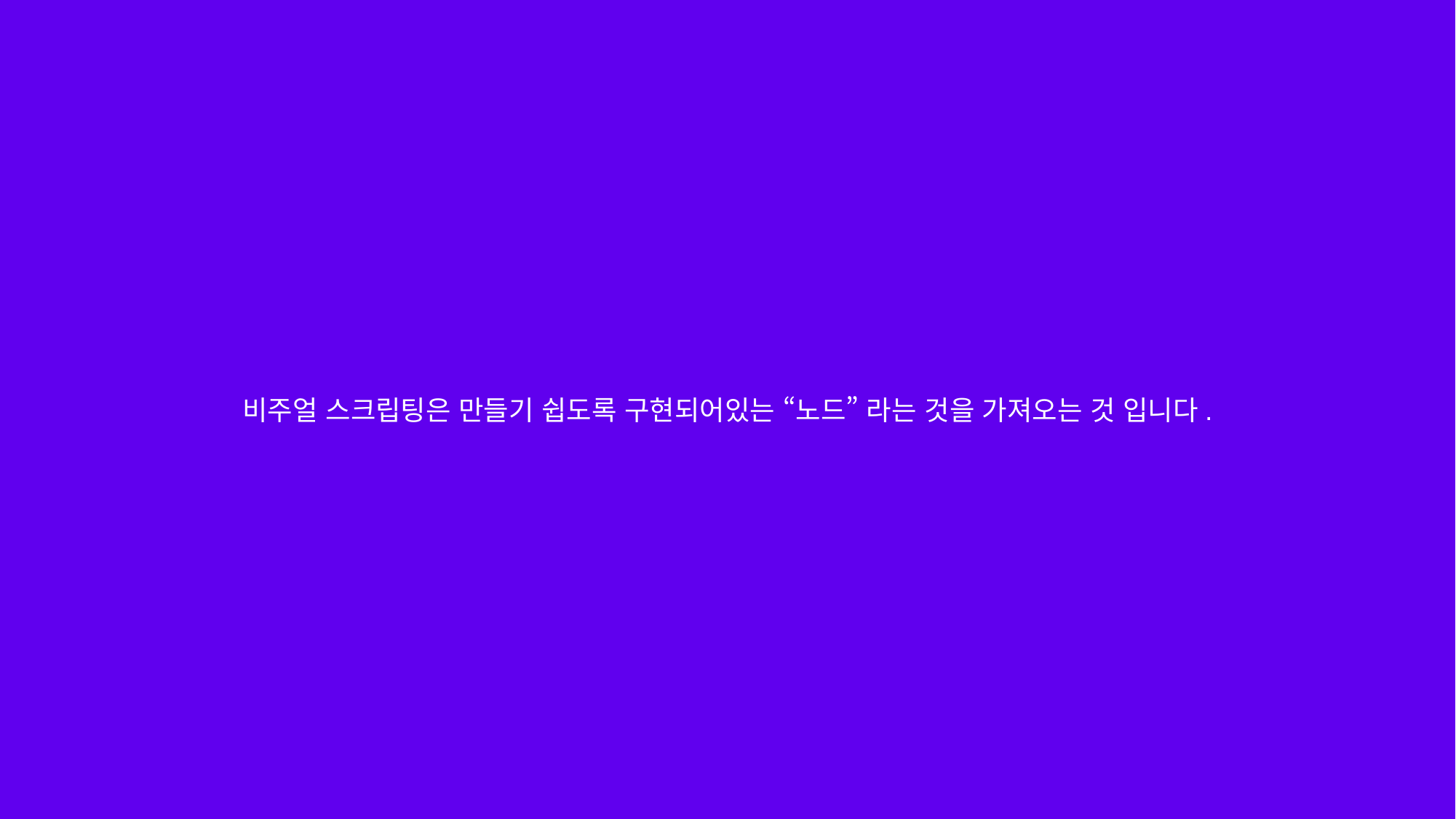

비주얼 스크립팅은 만들기 쉽도록 구현되어있는 “노드” 라는 것을 가져오는 것 입니다.